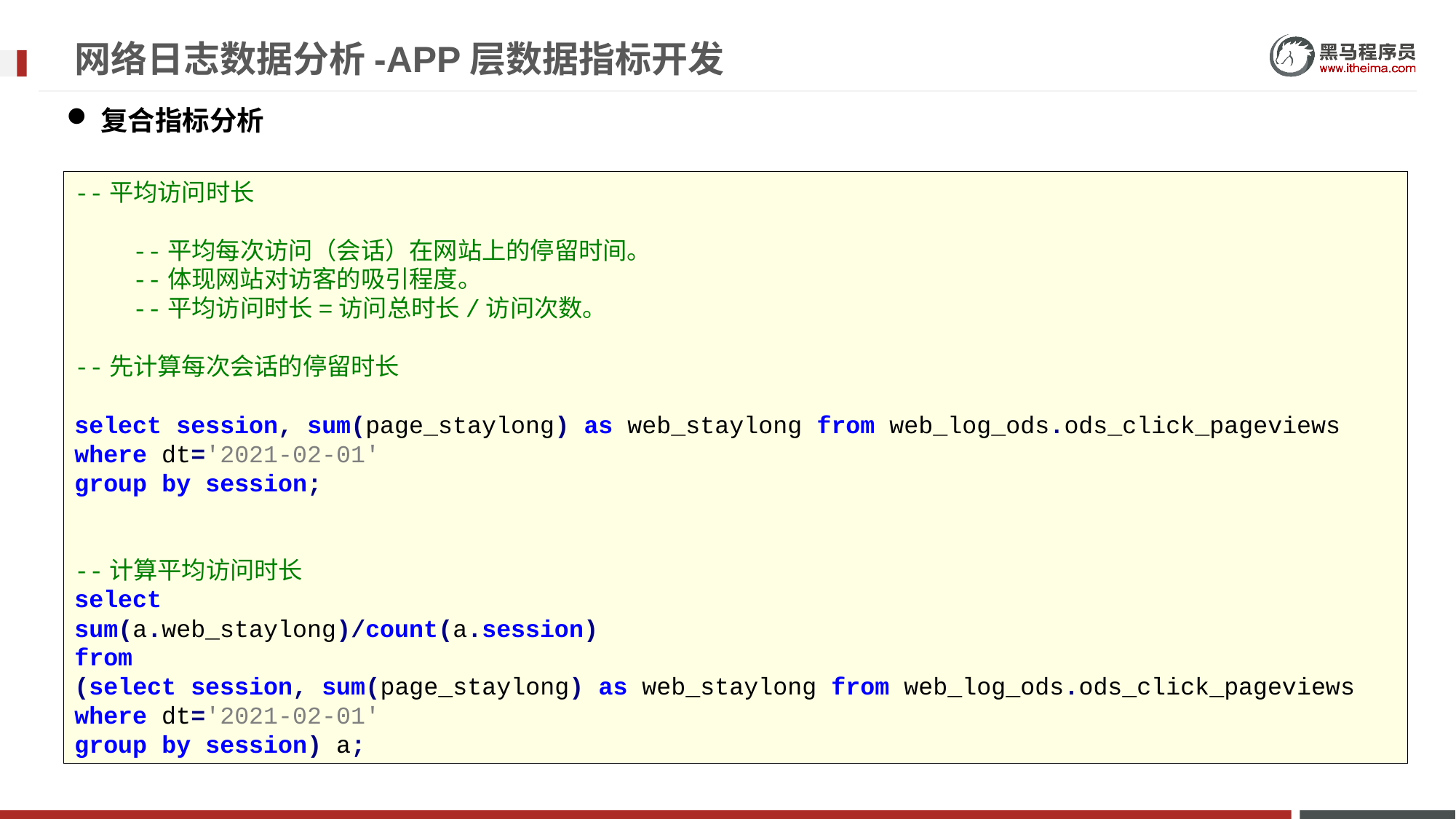

# 网络日志数据分析-APP层数据指标开发
复合指标分析
--平均访问时长

    --平均每次访问（会话）在网站上的停留时间。
    --体现网站对访客的吸引程度。
    --平均访问时长=访问总时长/访问次数。

--先计算每次会话的停留时长

select session, sum(page_staylong) as web_staylong from web_log_ods.ods_click_pageviews where dt='2021-02-01'
group by session;

--计算平均访问时长
select
sum(a.web_staylong)/count(a.session)
from
(select session, sum(page_staylong) as web_staylong from web_log_ods.ods_click_pageviews where dt='2021-02-01'
group by session) a;